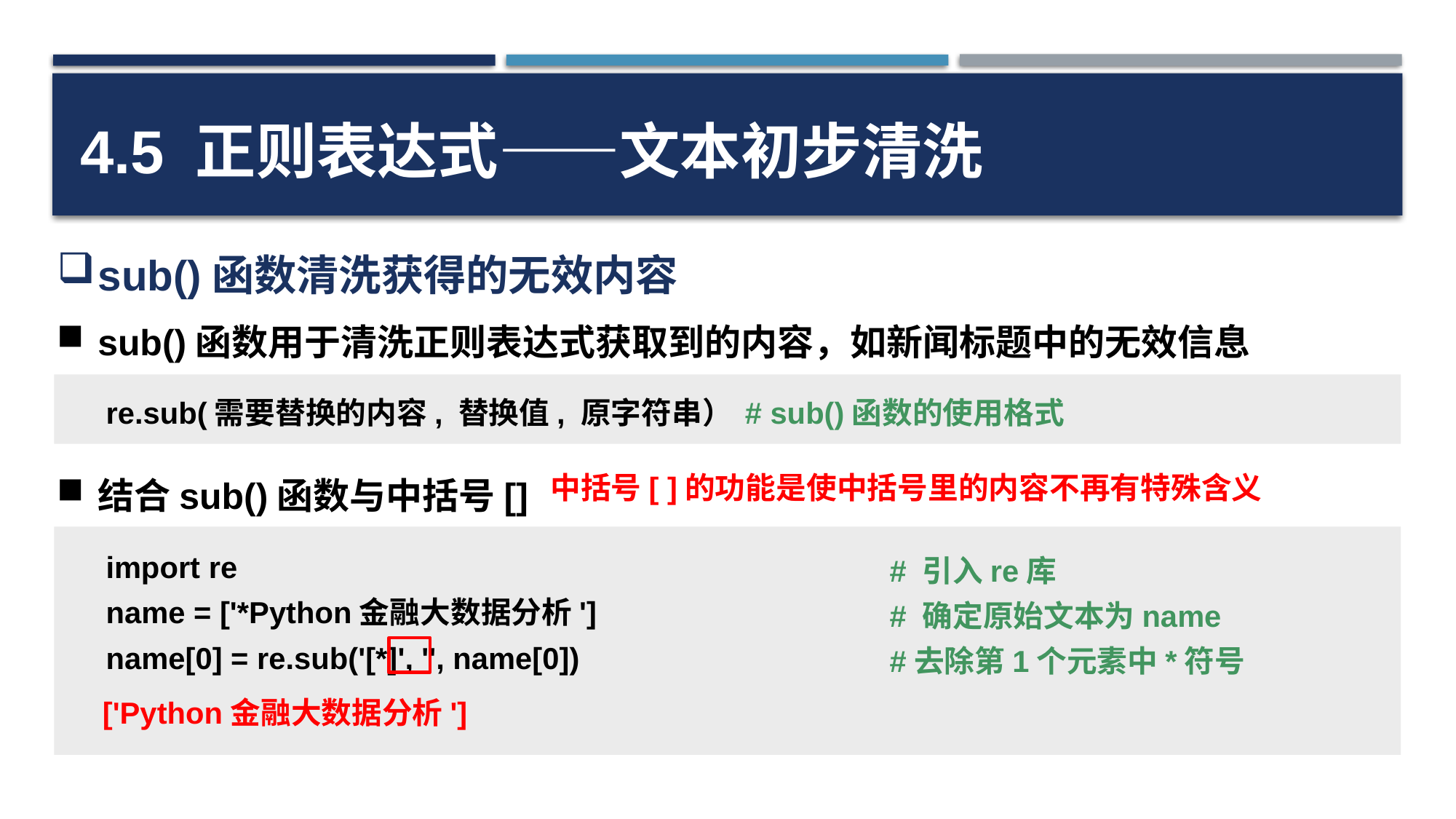

4.5 正则表达式——文本初步清洗
sub()函数清洗获得的无效内容
sub()函数用于清洗正则表达式获取到的内容，如新闻标题中的无效信息

re.sub(需要替换的内容, 替换值, 原字符串）
# sub()函数的使用格式
结合sub()函数与中括号[]
中括号[ ]的功能是使中括号里的内容不再有特殊含义

import re
name = ['*Python金融大数据分析']
name[0] = re.sub('[*]', '', name[0])
# 引入re库
# 确定原始文本为name
#去除第1个元素中*符号

['Python金融大数据分析']
52